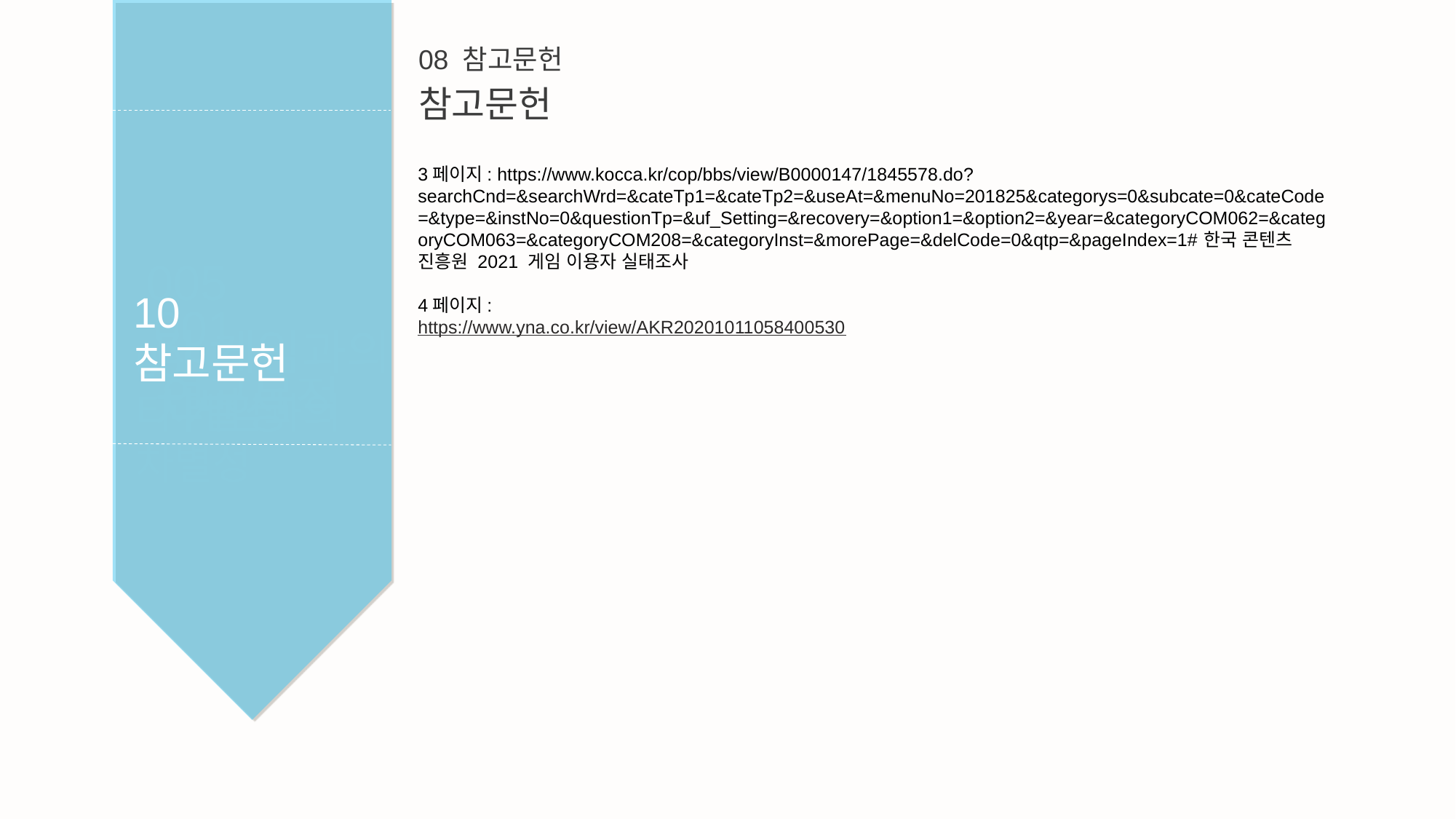

08 참고문헌
참고문헌
3페이지: https://www.kocca.kr/cop/bbs/view/B0000147/1845578.do?searchCnd=&searchWrd=&cateTp1=&cateTp2=&useAt=&menuNo=201825&categorys=0&subcate=0&cateCode=&type=&instNo=0&questionTp=&uf_Setting=&recovery=&option1=&option2=&year=&categoryCOM062=&categoryCOM063=&categoryCOM208=&categoryInst=&morePage=&delCode=0&qtp=&pageIndex=1#한국 콘텐츠 진흥원 2021 게임 이용자 실태조사

4페이지:
https://www.yna.co.kr/view/AKR20201011058400530

005
10
참고문헌
001
타 게임과의
차별성
005
타 게임과의
차별성
연구목적